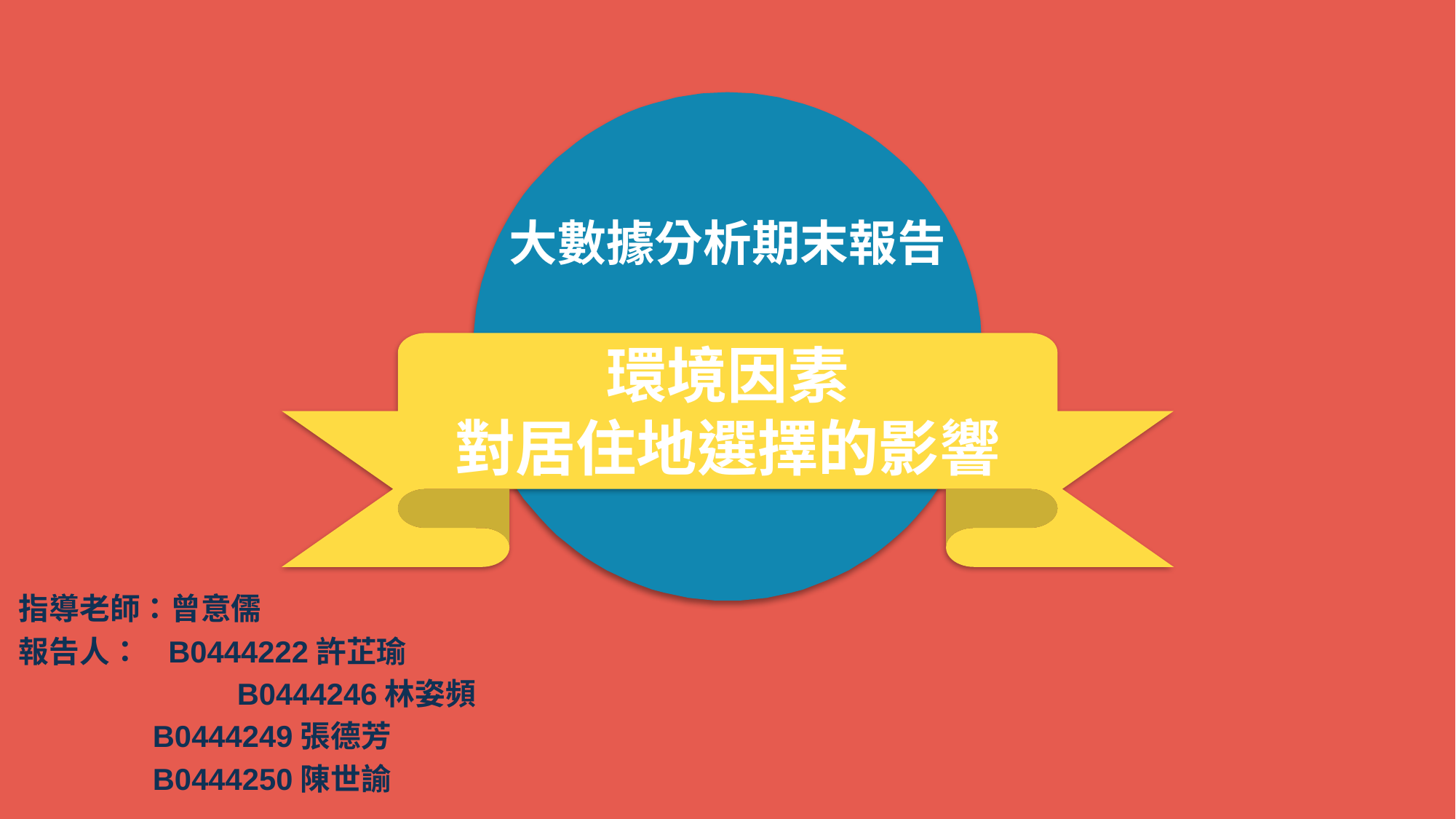

大數據分析期末報告
環境因素
對居住地選擇的影響

指導老師：曾意儒
報告人：   B0444222許芷瑜
               	B0444246林姿頻
                B0444249張德芳
                B0444250陳世諭